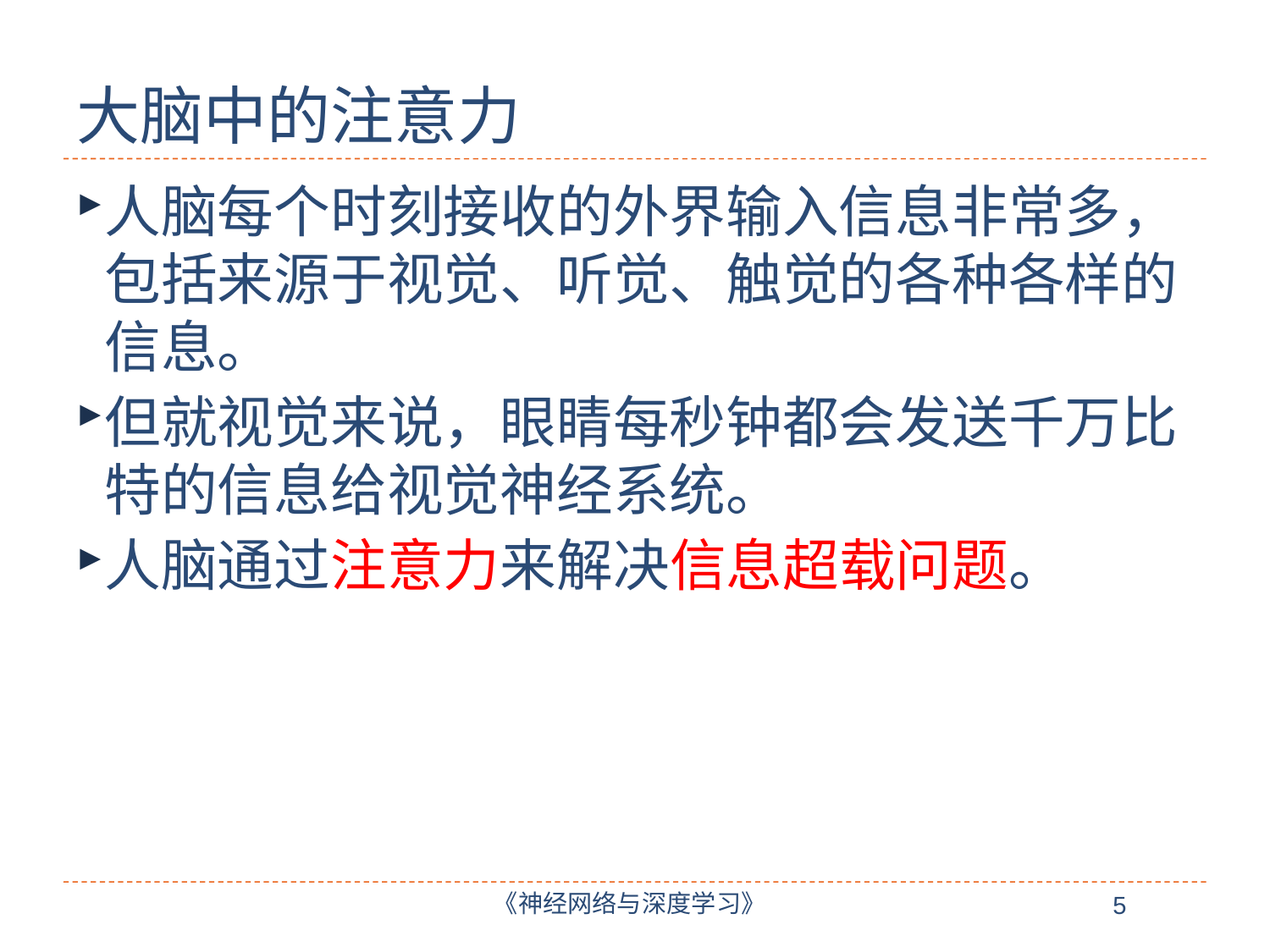

# 大脑中的注意力
人脑每个时刻接收的外界输入信息非常多，包括来源于视觉、听觉、触觉的各种各样的信息。
但就视觉来说，眼睛每秒钟都会发送千万比特的信息给视觉神经系统。
人脑通过注意力来解决信息超载问题。